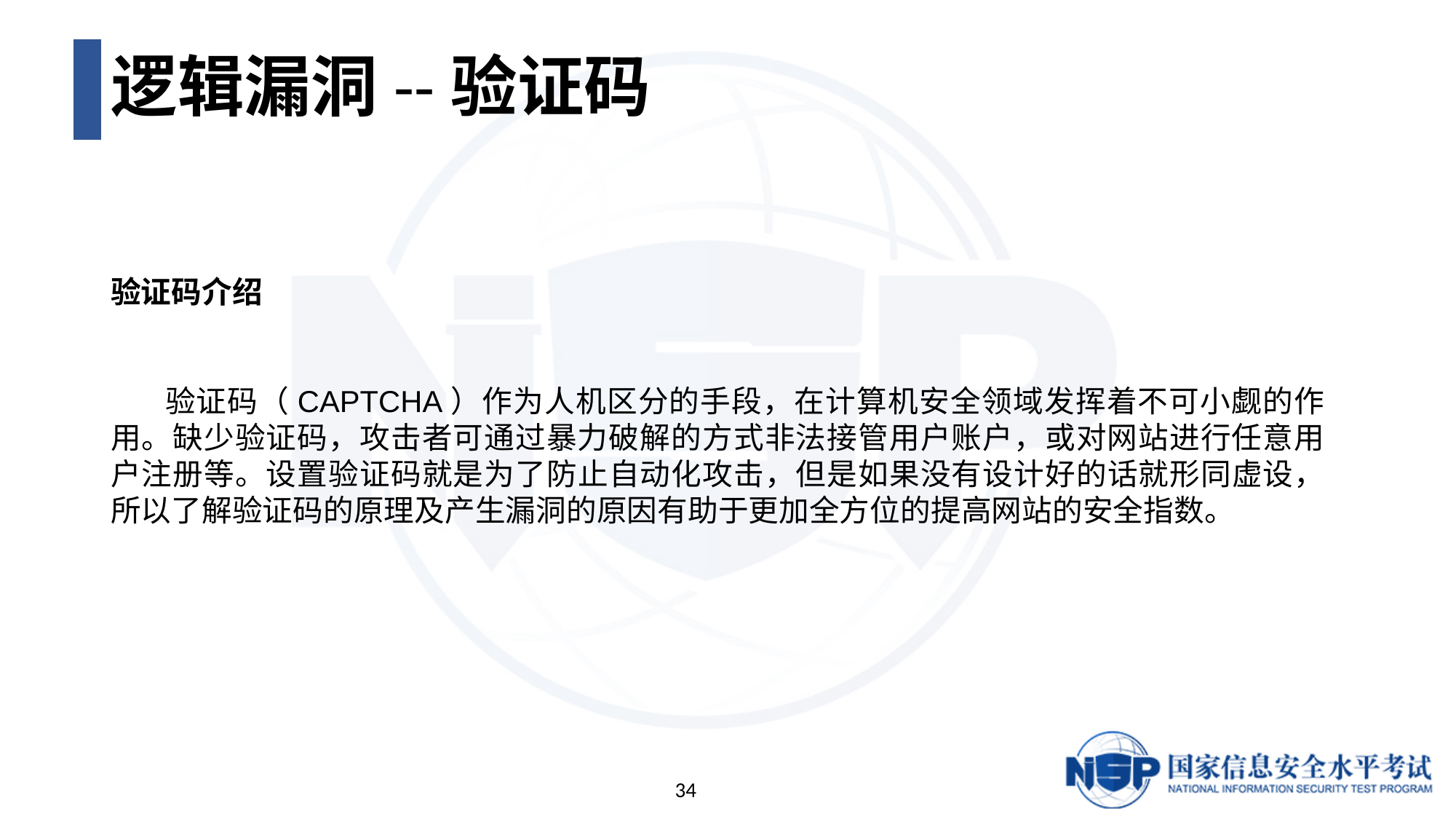

# 逻辑漏洞--验证码

验证码介绍

验证码（CAPTCHA）作为人机区分的手段，在计算机安全领域发挥着不可小觑的作用。缺少验证码，攻击者可通过暴力破解的方式非法接管用户账户，或对网站进行任意用户注册等。设置验证码就是为了防止自动化攻击，但是如果没有设计好的话就形同虚设，所以了解验证码的原理及产生漏洞的原因有助于更加全方位的提高网站的安全指数。